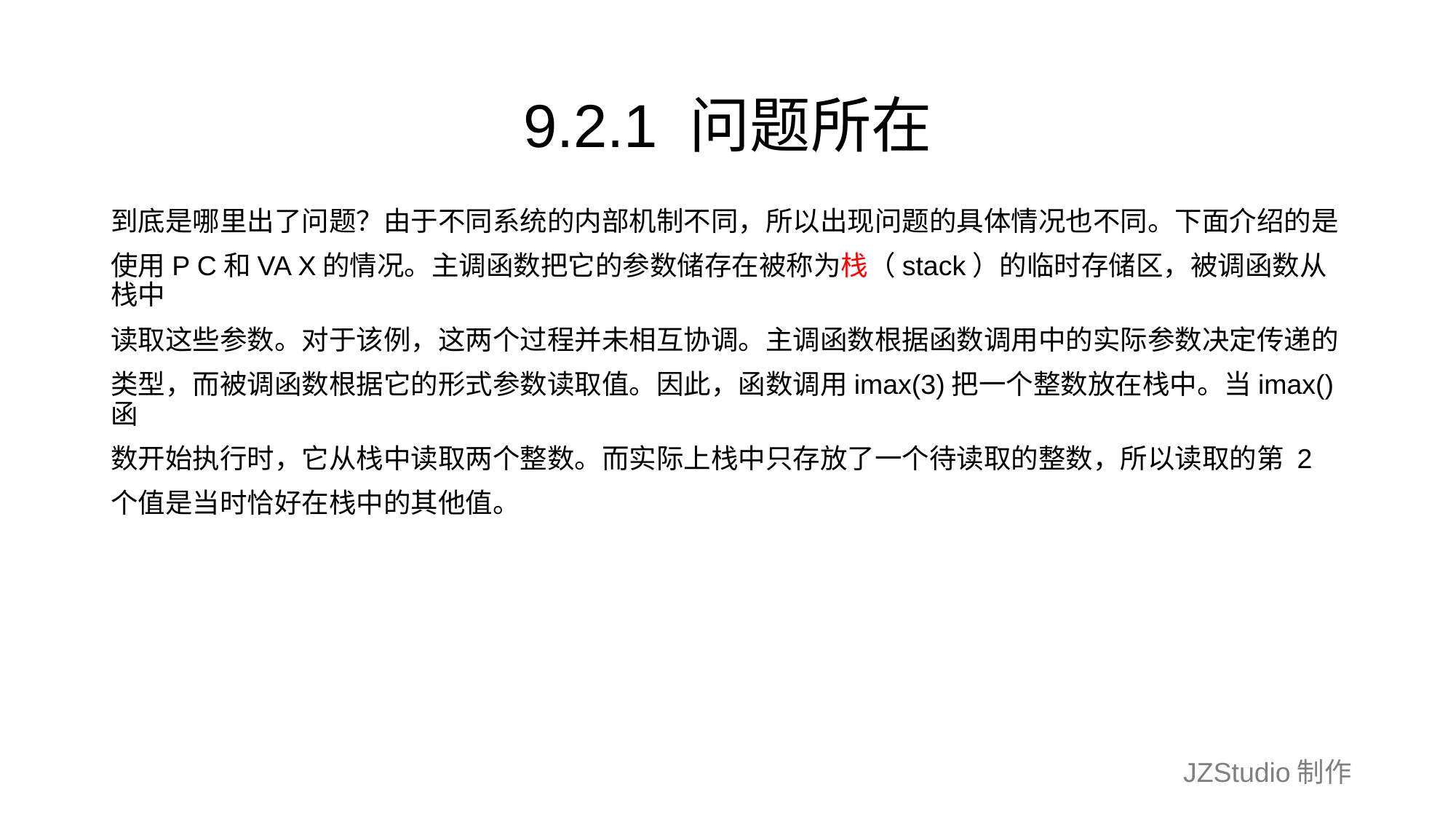

# 9.2.1 问题所在
到底是哪里出了问题？由于不同系统的内部机制不同，所以出现问题的具体情况也不同。下面介绍的是
使用P C和VA X的情况。主调函数把它的参数储存在被称为栈（stack）的临时存储区，被调函数从栈中
读取这些参数。对于该例，这两个过程并未相互协调。主调函数根据函数调用中的实际参数决定传递的
类型，而被调函数根据它的形式参数读取值。因此，函数调用imax(3)把一个整数放在栈中。当imax()函
数开始执行时，它从栈中读取两个整数。而实际上栈中只存放了一个待读取的整数，所以读取的第 2
个值是当时恰好在栈中的其他值。